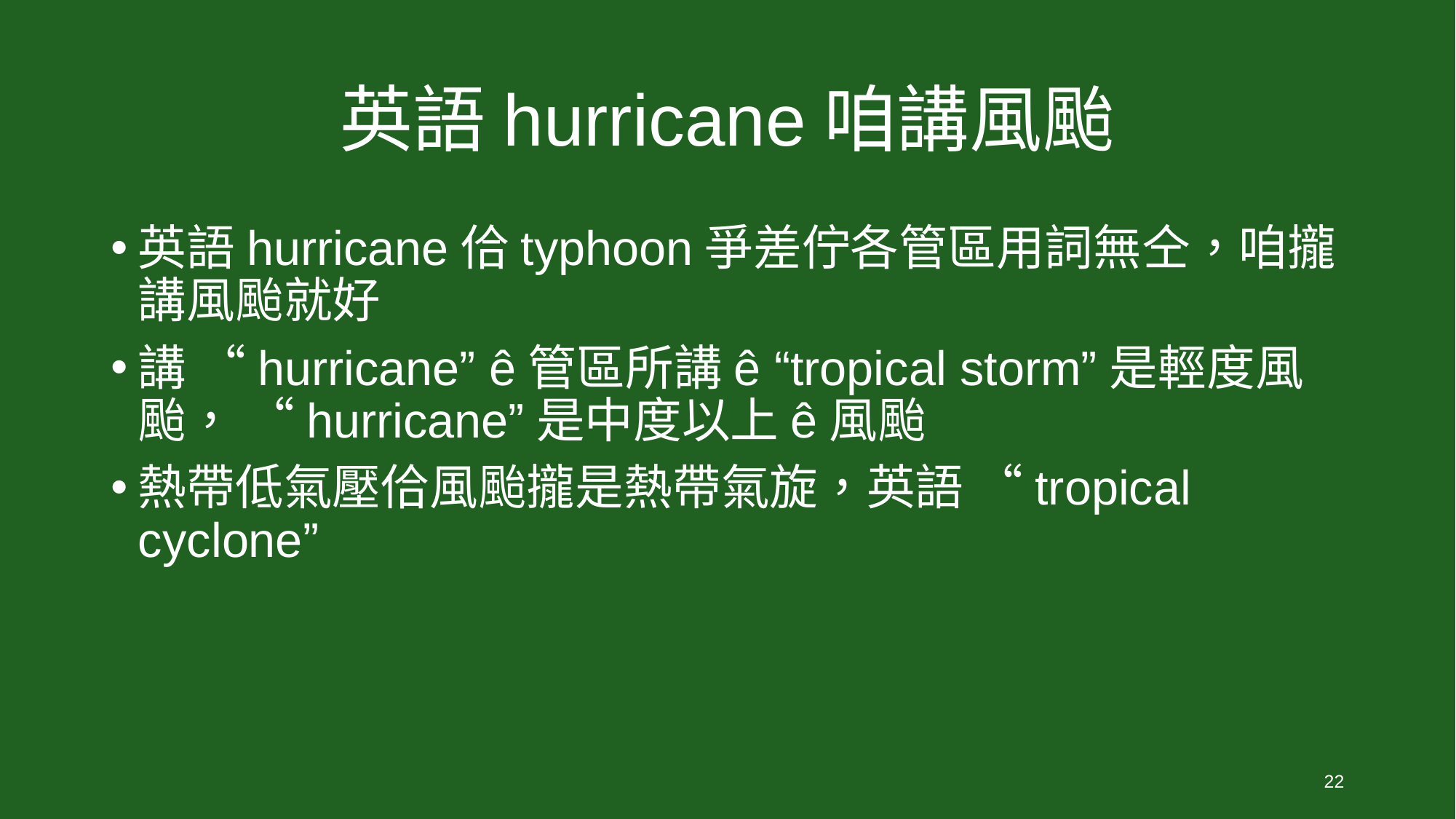

# 英語hurricane咱講風颱
英語hurricane佮typhoon爭差佇各管區用詞無仝，咱攏講風颱就好
講 “hurricane” ê管區所講ê “tropical storm”是輕度風颱， “hurricane”是中度以上ê風颱
熱帶低氣壓佮風颱攏是熱帶氣旋，英語 “tropical cyclone”
22